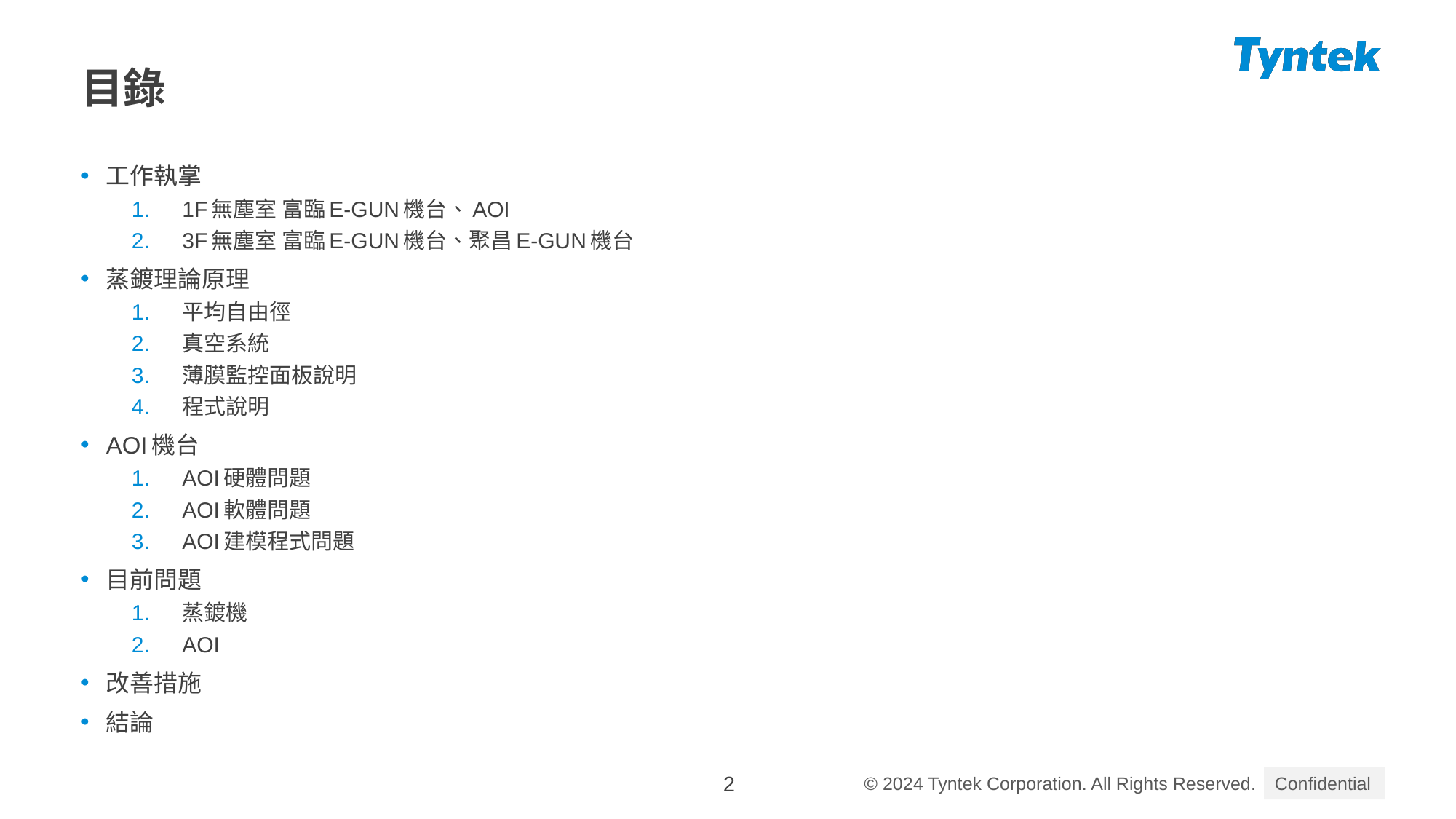

# 目錄
工作執掌
1F無塵室 富臨E-GUN機台、AOI
3F無塵室 富臨E-GUN機台、聚昌E-GUN機台
蒸鍍理論原理
平均自由徑
真空系統
薄膜監控面板說明
程式說明
AOI機台
AOI硬體問題
AOI軟體問題
AOI建模程式問題
目前問題
蒸鍍機
AOI
改善措施
結論
2